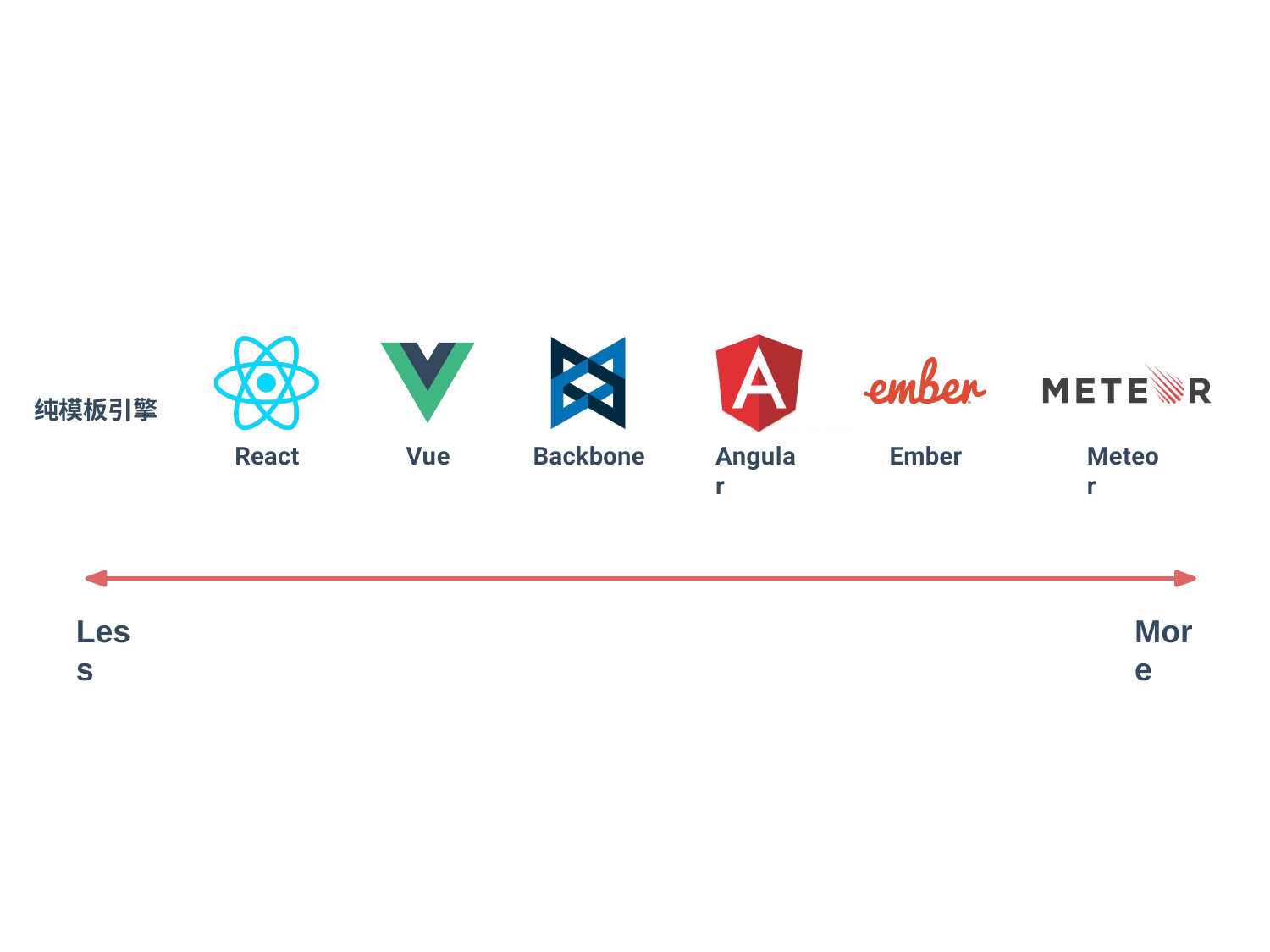

纯模板引擎
React
Vue
Backbone
Angular
Ember
Meteor

Less
More